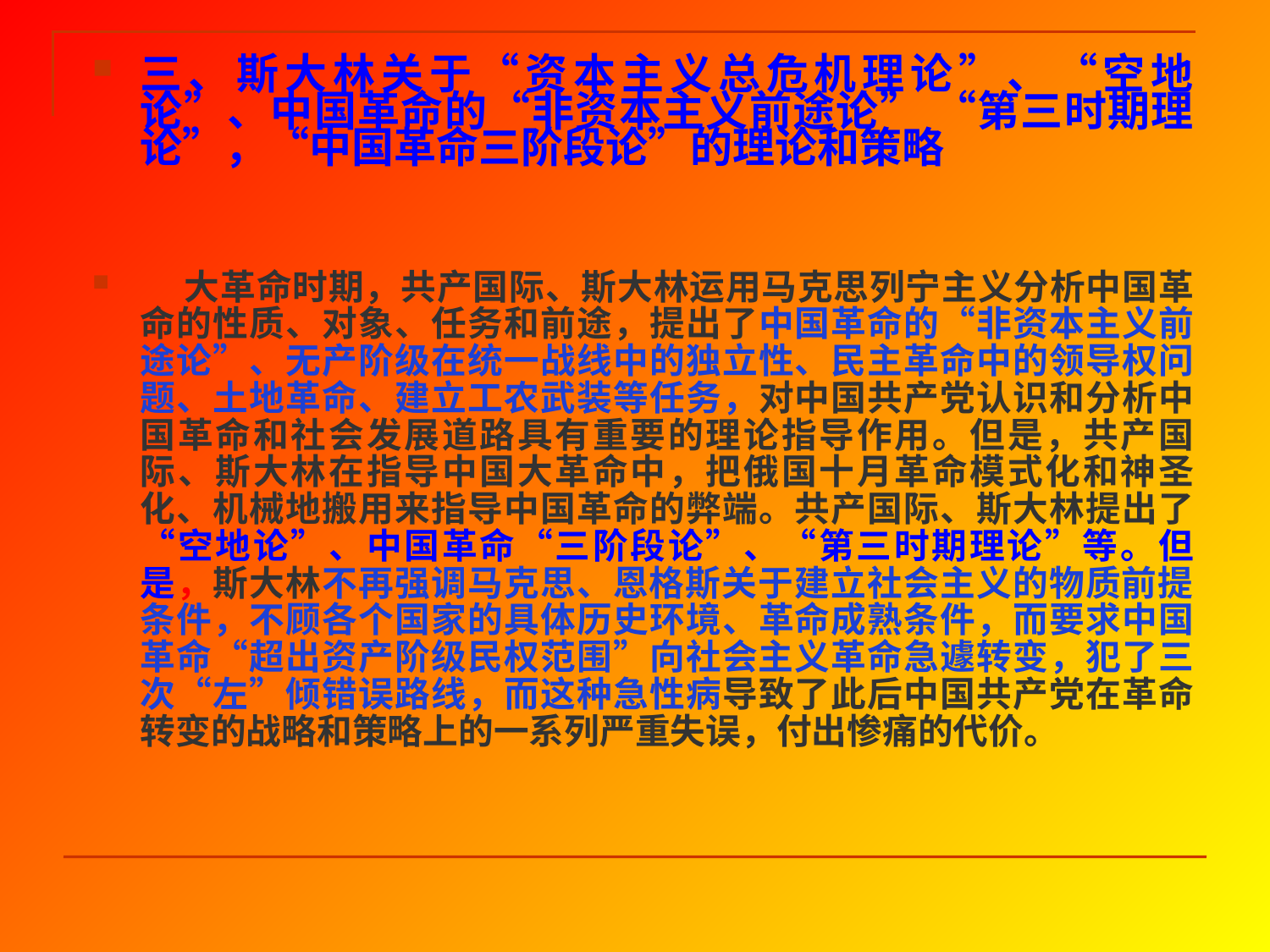

三、斯大林关于“资本主义总危机理论”、“空地论”、中国革命的“非资本主义前途论” “第三时期理论”，“中国革命三阶段论”的理论和策略

    大革命时期，共产国际、斯大林运用马克思列宁主义分析中国革命的性质、对象、任务和前途，提出了中国革命的“非资本主义前途论”、无产阶级在统一战线中的独立性、民主革命中的领导权问题、土地革命、建立工农武装等任务，对中国共产党认识和分析中国革命和社会发展道路具有重要的理论指导作用。但是，共产国际、斯大林在指导中国大革命中，把俄国十月革命模式化和神圣化、机械地搬用来指导中国革命的弊端。共产国际、斯大林提出了“空地论”、中国革命“三阶段论”、“第三时期理论”等。但是，斯大林不再强调马克思、恩格斯关于建立社会主义的物质前提条件，不顾各个国家的具体历史环境、革命成熟条件，而要求中国革命“超出资产阶级民权范围”向社会主义革命急遽转变，犯了三次“左”倾错误路线，而这种急性病导致了此后中国共产党在革命转变的战略和策略上的一系列严重失误，付出惨痛的代价。